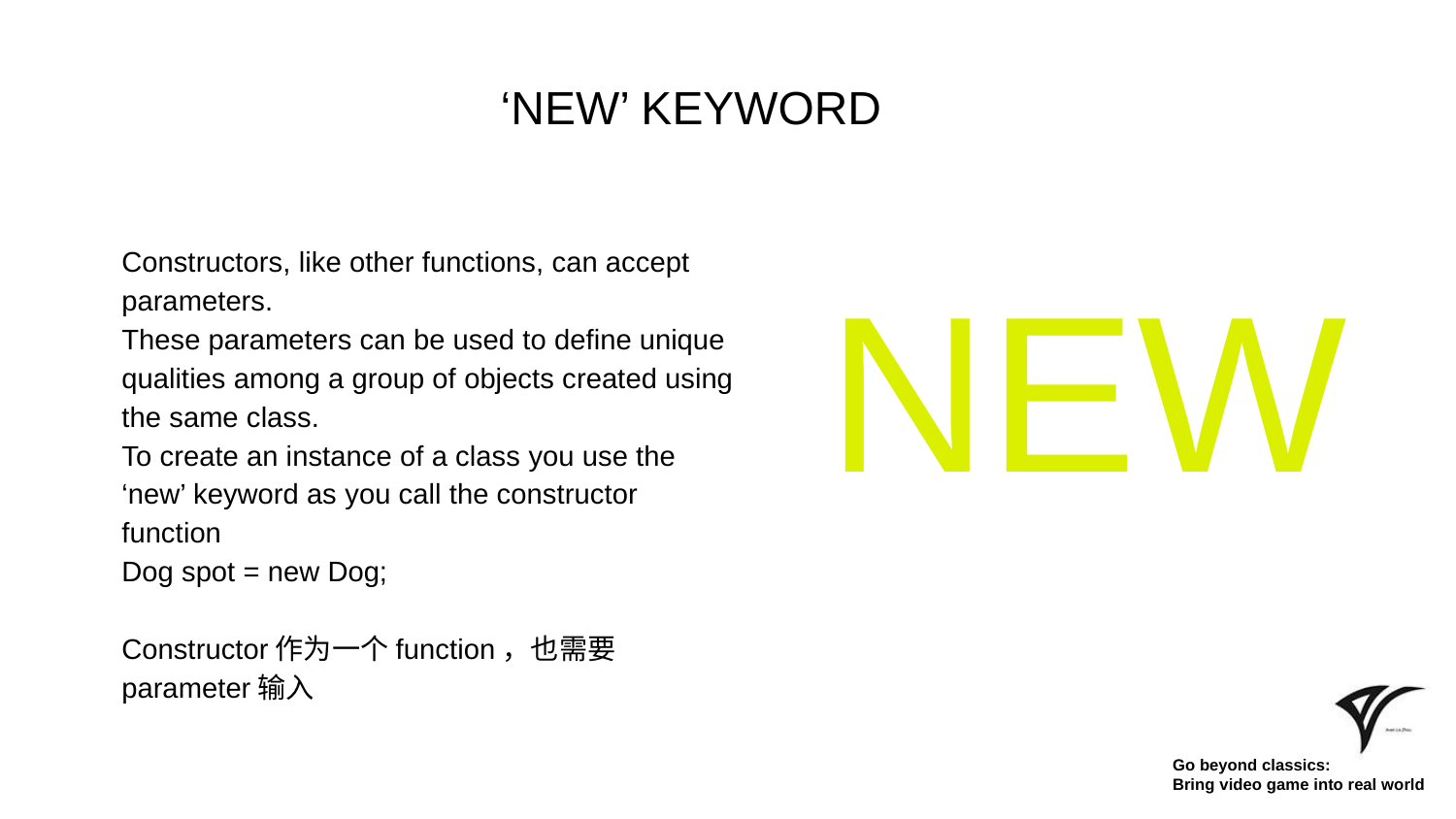

# ‘NEW’ KEYWORD
Constructors, like other functions, can accept parameters.
These parameters can be used to define unique qualities among a group of objects created using the same class.
To create an instance of a class you use the ‘new’ keyword as you call the constructor function
Dog spot = new Dog;

Constructor作为一个function，也需要parameter输入
NEW